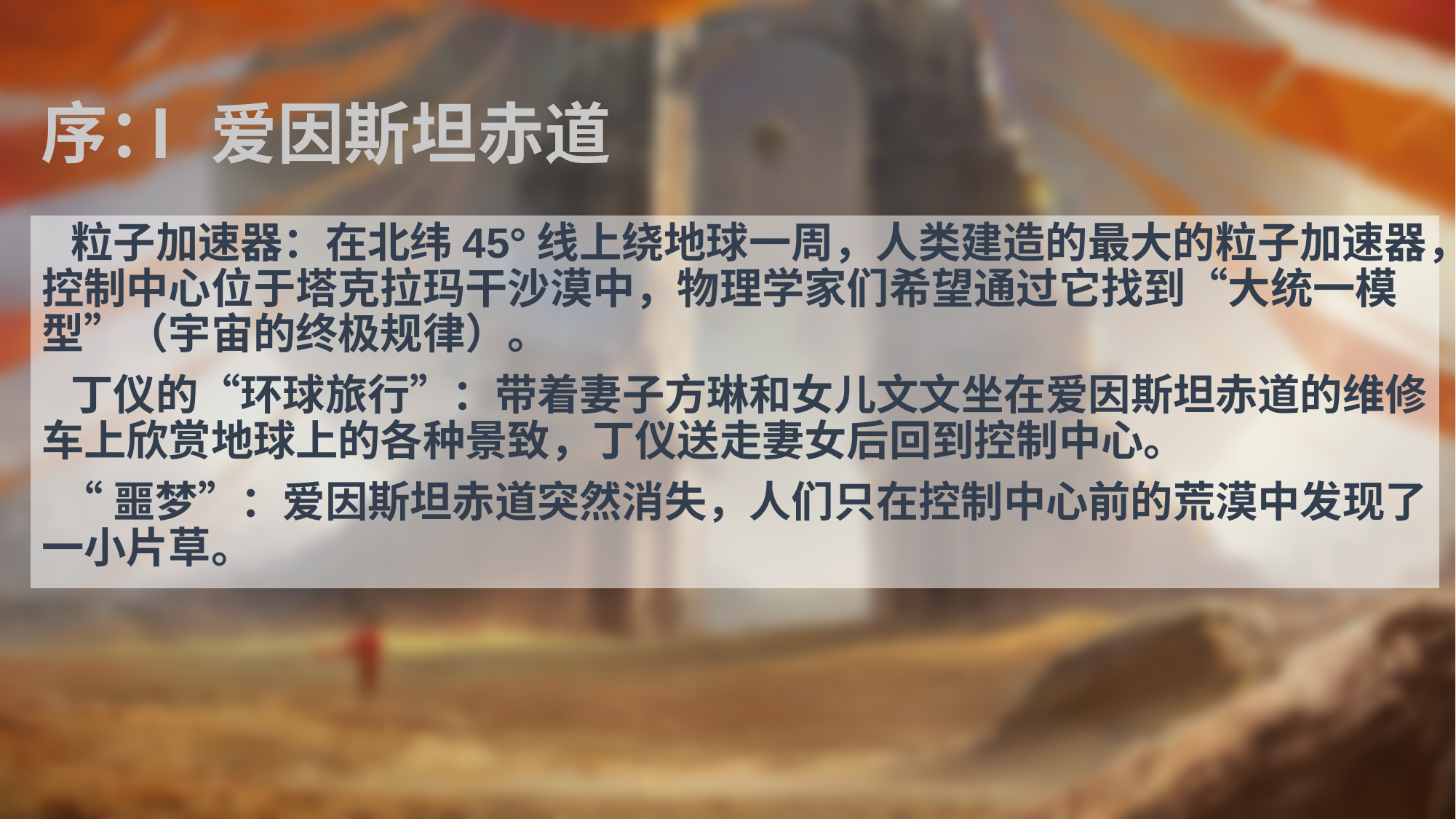

# Ⅰ爱因斯坦赤道
序：

  粒子加速器：在北纬45°线上绕地球一周，人类建造的最大的粒子加速器，控制中心位于塔克拉玛干沙漠中，物理学家们希望通过它找到“大统一模型”（宇宙的终极规律）。
  丁仪的“环球旅行”：带着妻子方琳和女儿文文坐在爱因斯坦赤道的维修车上欣赏地球上的各种景致，丁仪送走妻女后回到控制中心。
  “噩梦”：爱因斯坦赤道突然消失，人们只在控制中心前的荒漠中发现了一小片草。